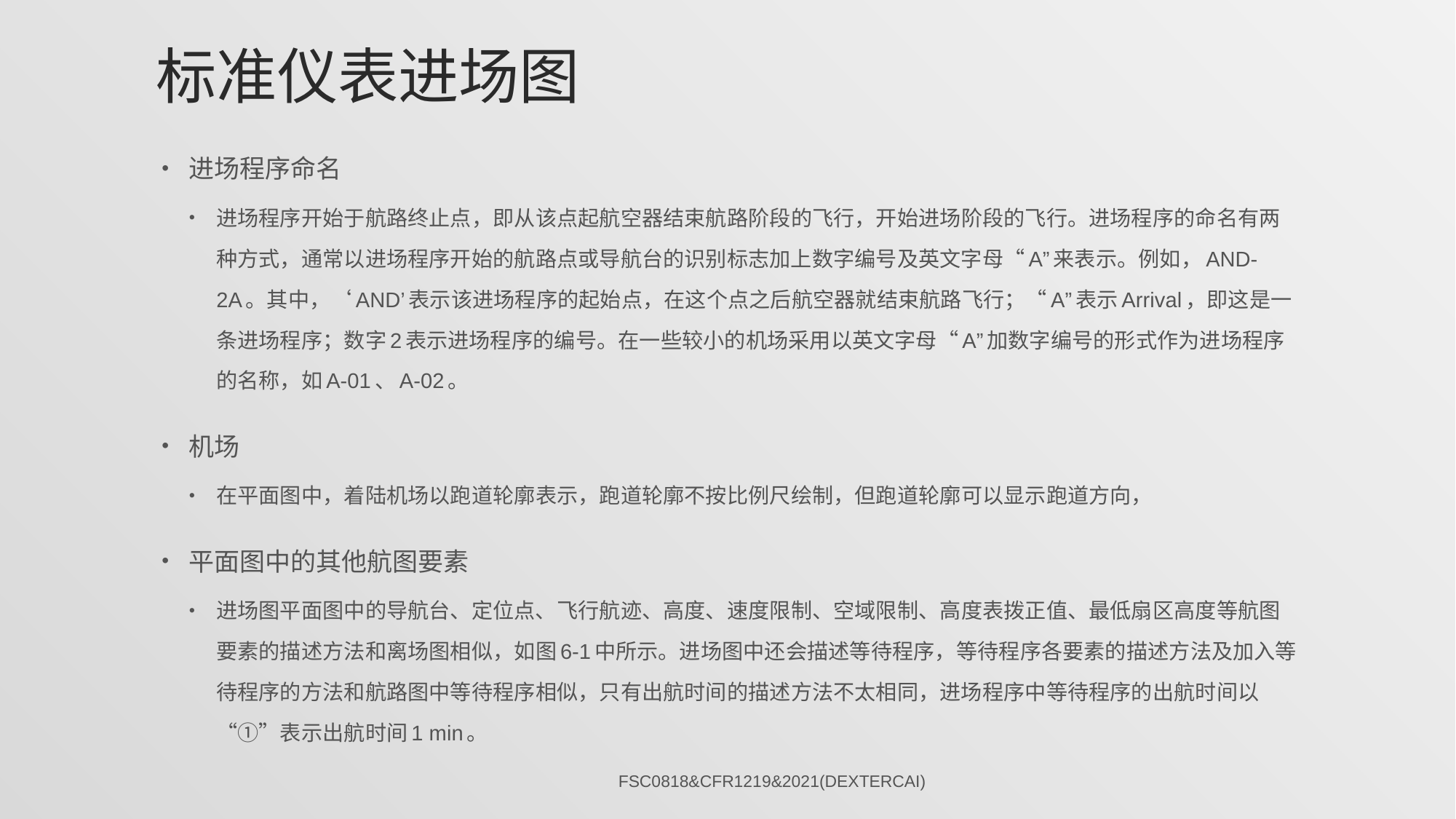

# 标准仪表进场图
进场程序命名
进场程序开始于航路终止点，即从该点起航空器结束航路阶段的飞行，开始进场阶段的飞行。进场程序的命名有两种方式，通常以进场程序开始的航路点或导航台的识别标志加上数字编号及英文字母“A”来表示。例如，AND-2A。其中，‘AND’表示该进场程序的起始点，在这个点之后航空器就结束航路飞行；“A”表示Arrival，即这是一条进场程序；数字2表示进场程序的编号。在一些较小的机场采用以英文字母“A”加数字编号的形式作为进场程序的名称，如A-01、A-02。
机场
在平面图中，着陆机场以跑道轮廓表示，跑道轮廓不按比例尺绘制，但跑道轮廓可以显示跑道方向，
平面图中的其他航图要素
进场图平面图中的导航台、定位点、飞行航迹、高度、速度限制、空域限制、高度表拨正值、最低扇区高度等航图要素的描述方法和离场图相似，如图6-1中所示。进场图中还会描述等待程序，等待程序各要素的描述方法及加入等待程序的方法和航路图中等待程序相似，只有出航时间的描述方法不太相同，进场程序中等待程序的出航时间以“①”表示出航时间1 min。
FSC0818&CFR1219&2021(DexterCai)